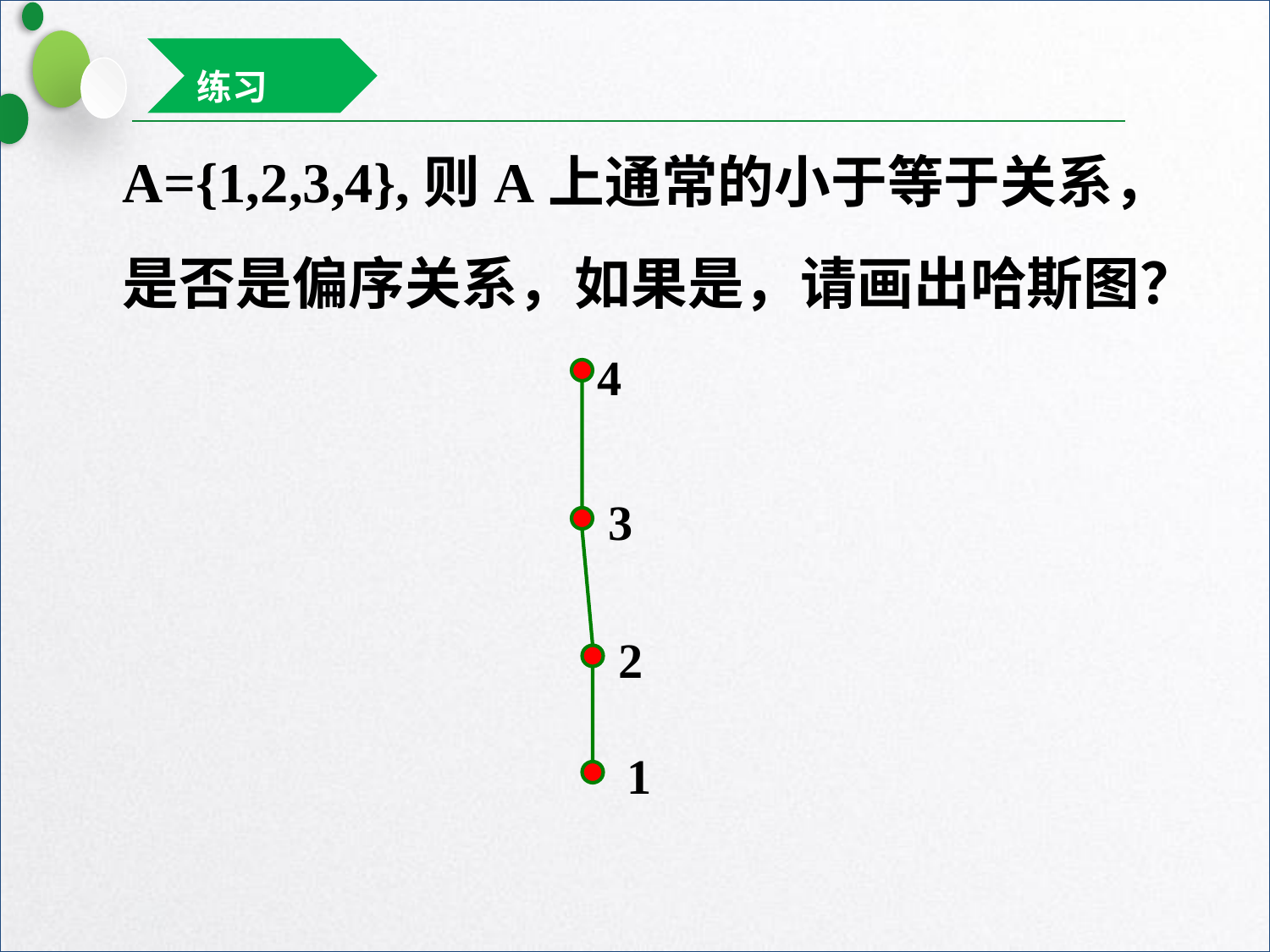

练习
A={1,2,3,4},则A上通常的小于等于关系，
是否是偏序关系，如果是，请画出哈斯图？
4

3

2

1